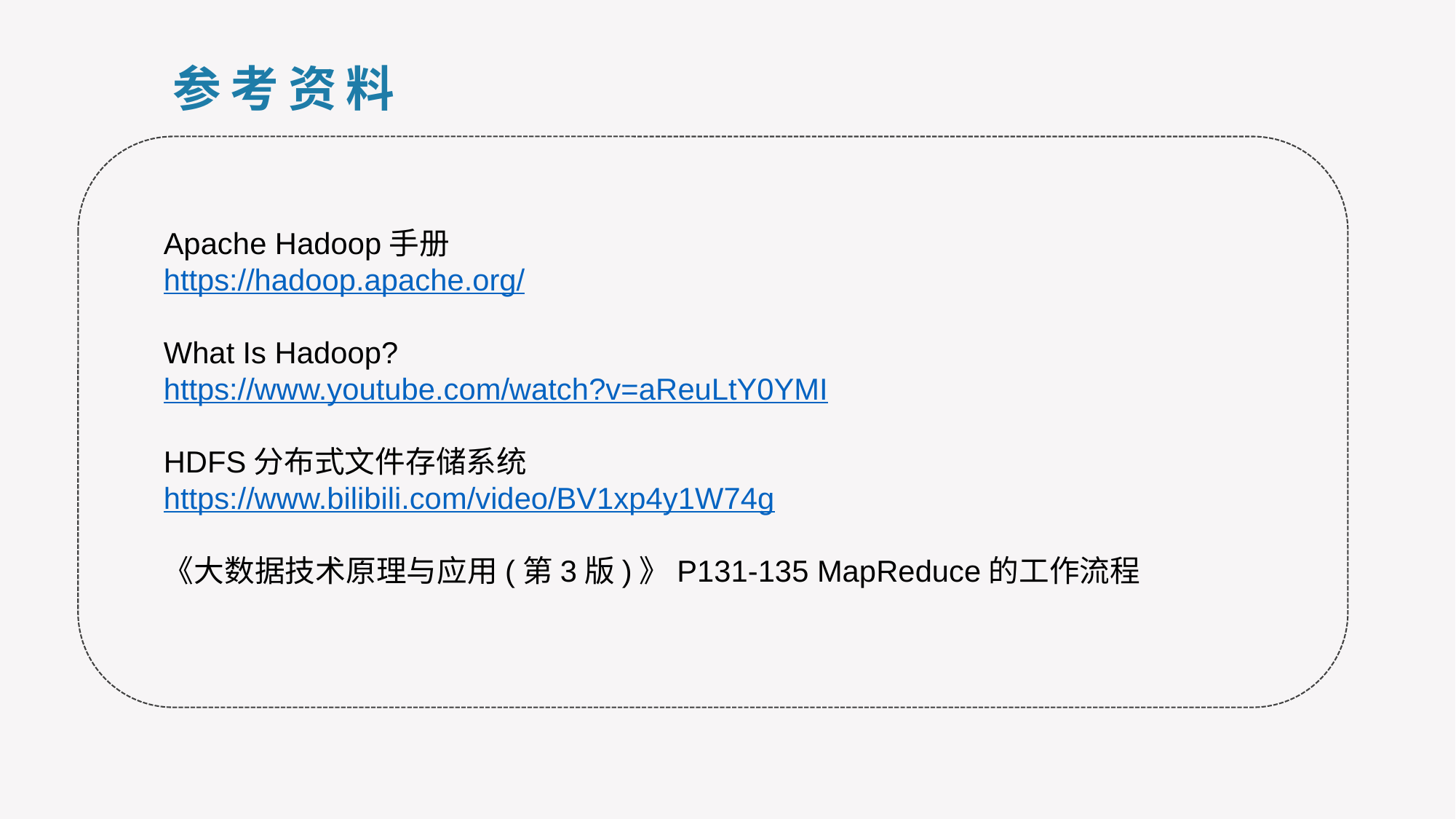

参考资料

Apache Hadoop手册
https://hadoop.apache.org/

What Is Hadoop?
https://www.youtube.com/watch?v=aReuLtY0YMI

HDFS分布式文件存储系统
https://www.bilibili.com/video/BV1xp4y1W74g

《大数据技术原理与应用(第3版)》P131-135 MapReduce的工作流程